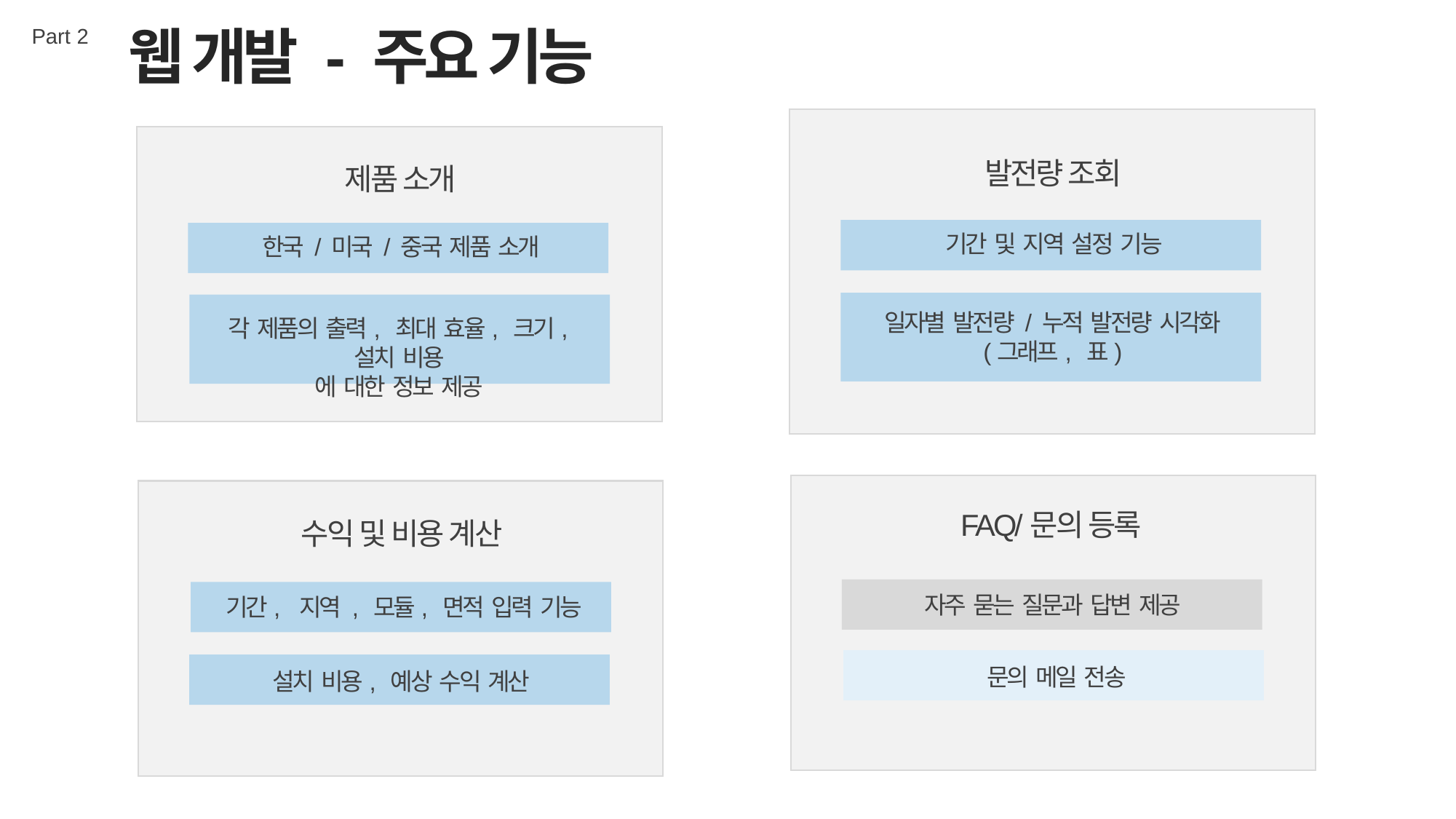

웹 개발 - 주요 기능
Part 2

발전량 조회
제품 소개

기간  및  지역  설정  기능
한국 / 미국 / 중국  제품  소개

일자별  발전량 / 누적  발전량  시각화
(그래프,  표)
각  제품의  출력,  최대  효율,  크기,  설치  비용
에  대한  정보  제공

FAQ/문의 등록
수익 및 비용 계산

자주  묻는  질문과  답변  제공
기간,   지역 ,  모듈,  면적  입력  기능

문의  메일  전송
설치  비용,  예상  수익  계산